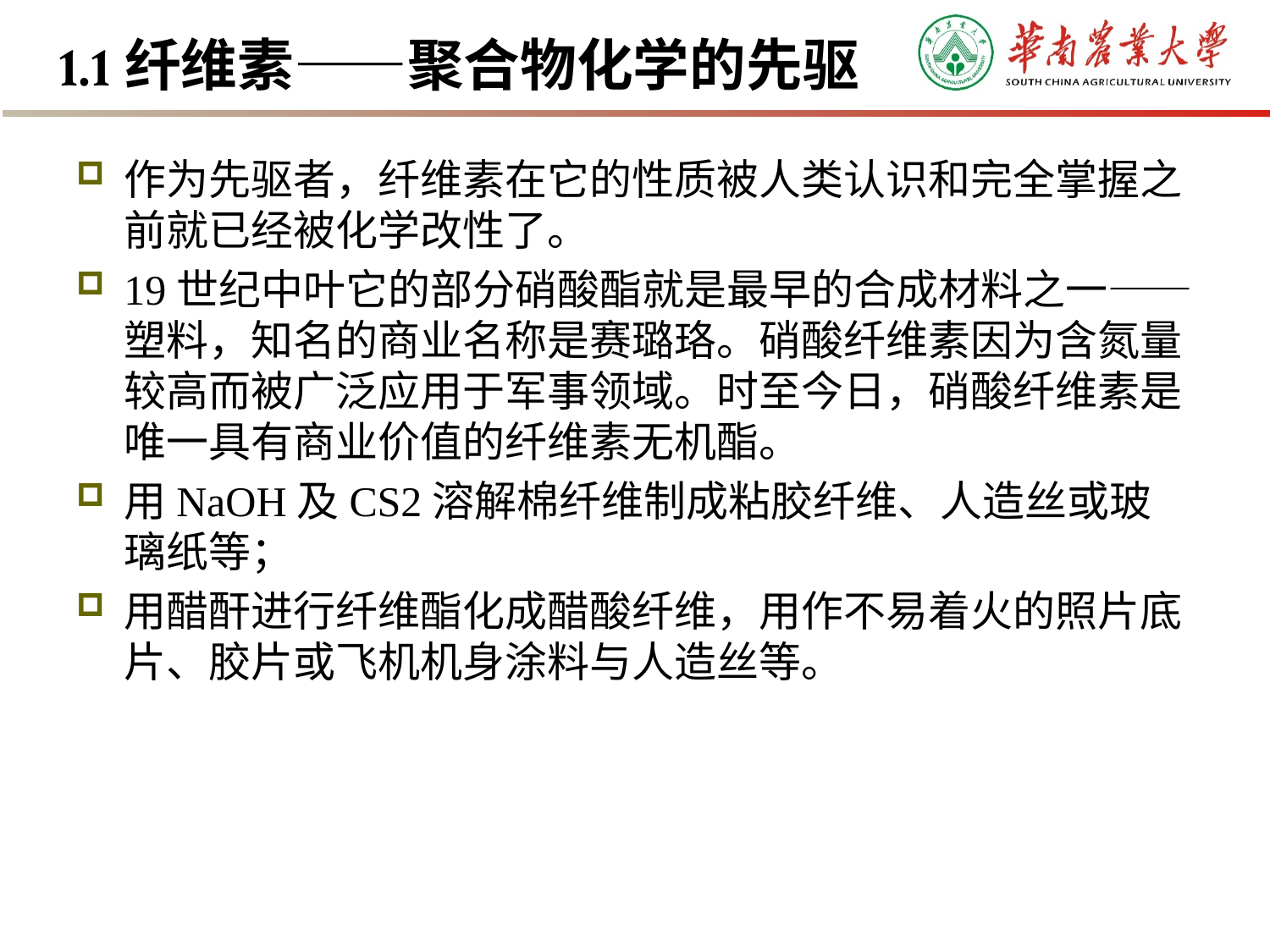

# 1.1纤维素——聚合物化学的先驱
作为先驱者，纤维素在它的性质被人类认识和完全掌握之前就已经被化学改性了。
19世纪中叶它的部分硝酸酯就是最早的合成材料之一——塑料，知名的商业名称是赛璐珞。硝酸纤维素因为含氮量较高而被广泛应用于军事领域。时至今日，硝酸纤维素是唯一具有商业价值的纤维素无机酯。
用NaOH及CS2溶解棉纤维制成粘胶纤维、人造丝或玻璃纸等；
用醋酐进行纤维酯化成醋酸纤维，用作不易着火的照片底片、胶片或飞机机身涂料与人造丝等。